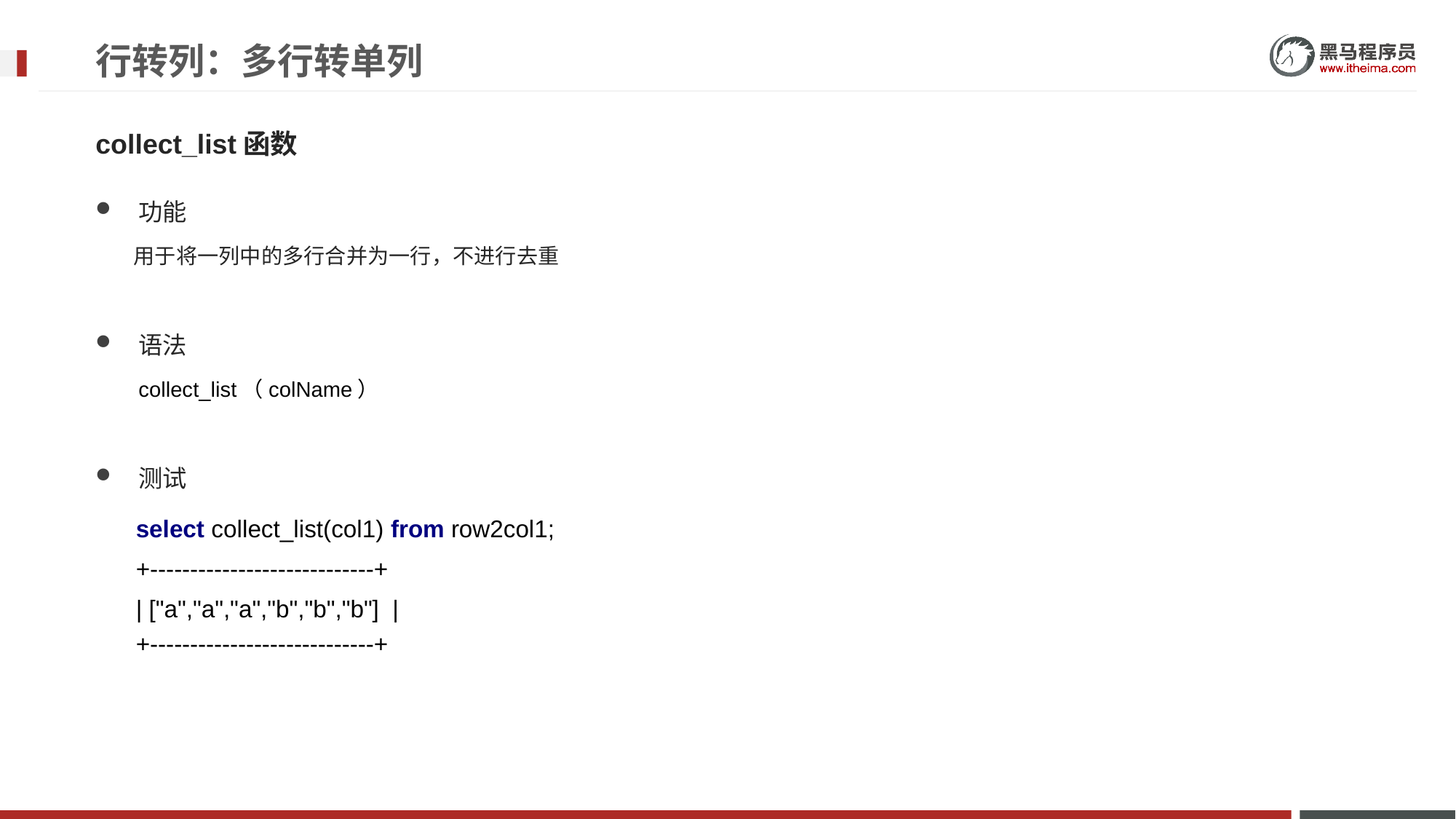

# 行转列：多行转单列
collect_list函数
功能
       用于将一列中的多行合并为一行，不进行去重

语法
collect_list（colName）

测试

select collect_list(col1) from row2col1;
+----------------------------+
| ["a","a","a","b","b","b"]  |
+----------------------------+